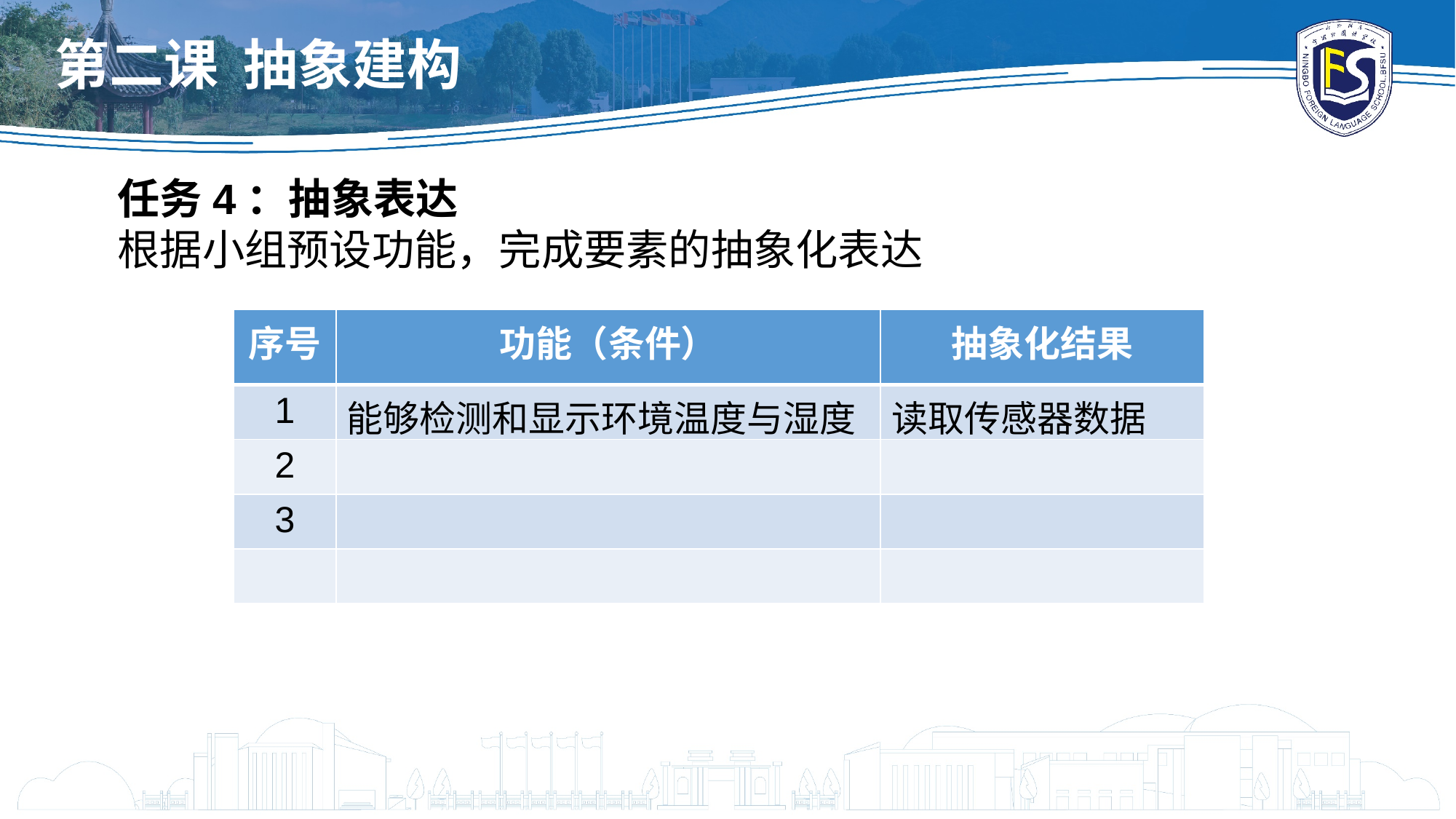

第二课  抽象建构
任务4：抽象表达
根据小组预设功能，完成要素的抽象化表达
| 序号 | 功能（条件） | 抽象化结果 |
| --- | --- | --- |
| 1 | 能够检测和显示环境温度与湿度 | 读取传感器数据 |
| 2 |  |  |
| 3 |  |  |
|  |  |  |